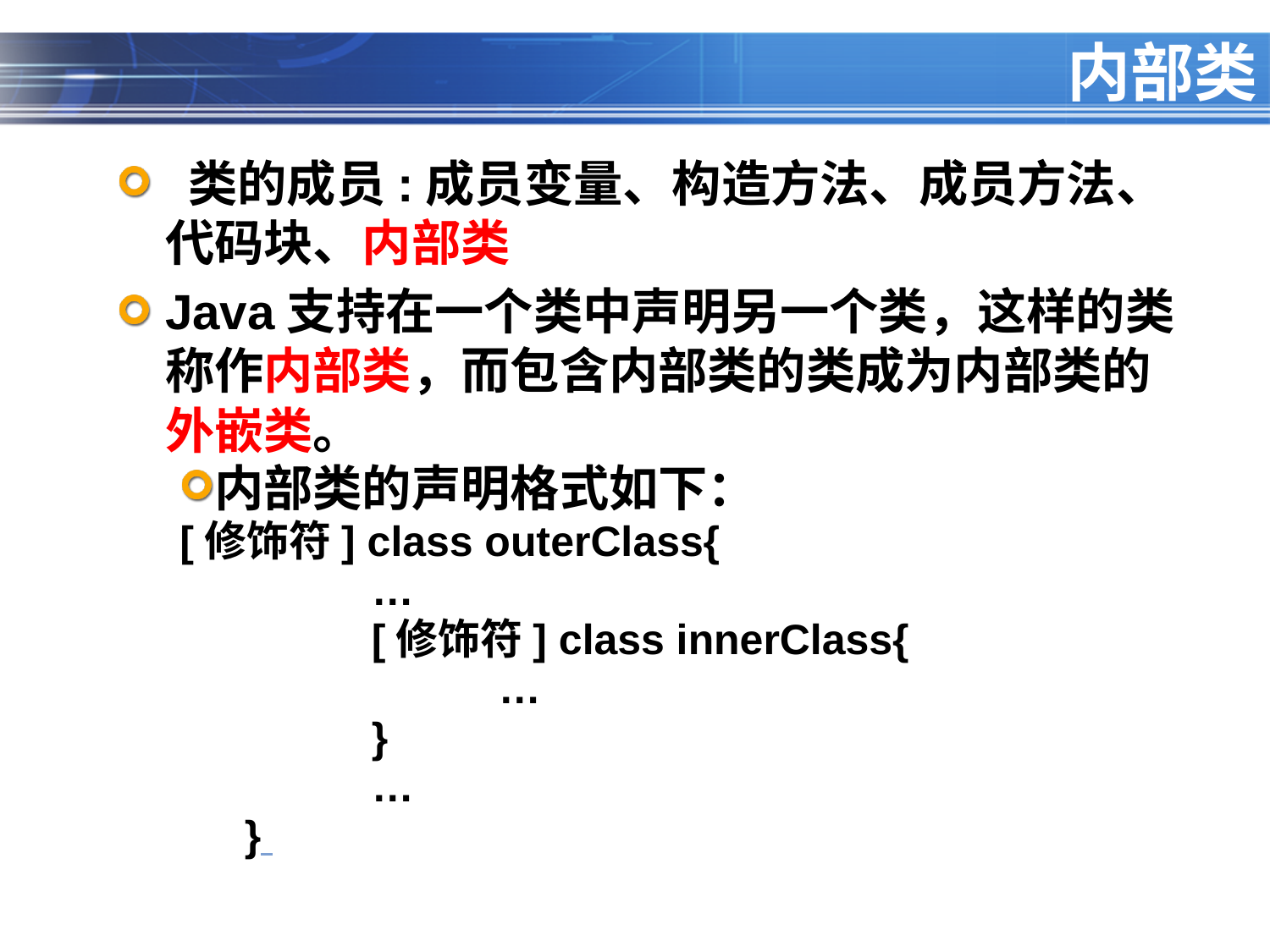

# 内部类
 类的成员:成员变量、构造方法、成员方法、代码块、内部类
Java支持在一个类中声明另一个类，这样的类称作内部类，而包含内部类的类成为内部类的外嵌类。
内部类的声明格式如下：
[修饰符] class outerClass{
		…
		[修饰符] class innerClass{
			…
		}
		…
	}